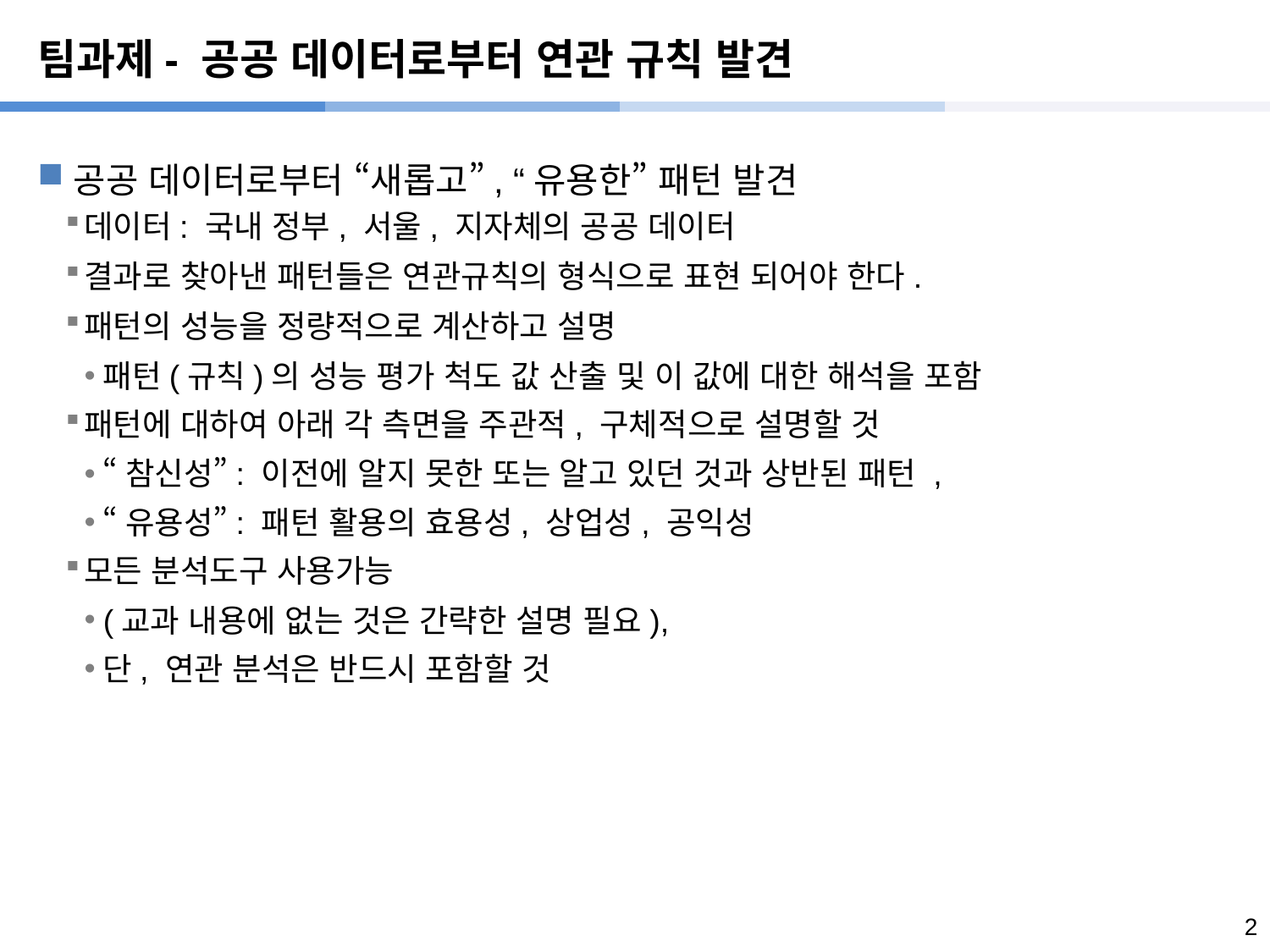

# 팀과제- 공공 데이터로부터 연관 규칙 발견
공공 데이터로부터 “새롭고”, “유용한” 패턴 발견
데이터: 국내 정부, 서울, 지자체의 공공 데이터
결과로 찾아낸 패턴들은 연관규칙의 형식으로 표현 되어야 한다.
패턴의 성능을 정량적으로 계산하고 설명
패턴(규칙)의 성능 평가 척도 값 산출 및 이 값에 대한 해석을 포함
패턴에 대하여 아래 각 측면을 주관적, 구체적으로 설명할 것
“참신성”: 이전에 알지 못한 또는 알고 있던 것과 상반된 패턴 ,
“유용성”: 패턴 활용의 효용성, 상업성, 공익성
모든 분석도구 사용가능
(교과 내용에 없는 것은 간략한 설명 필요),
단, 연관 분석은 반드시 포함할 것